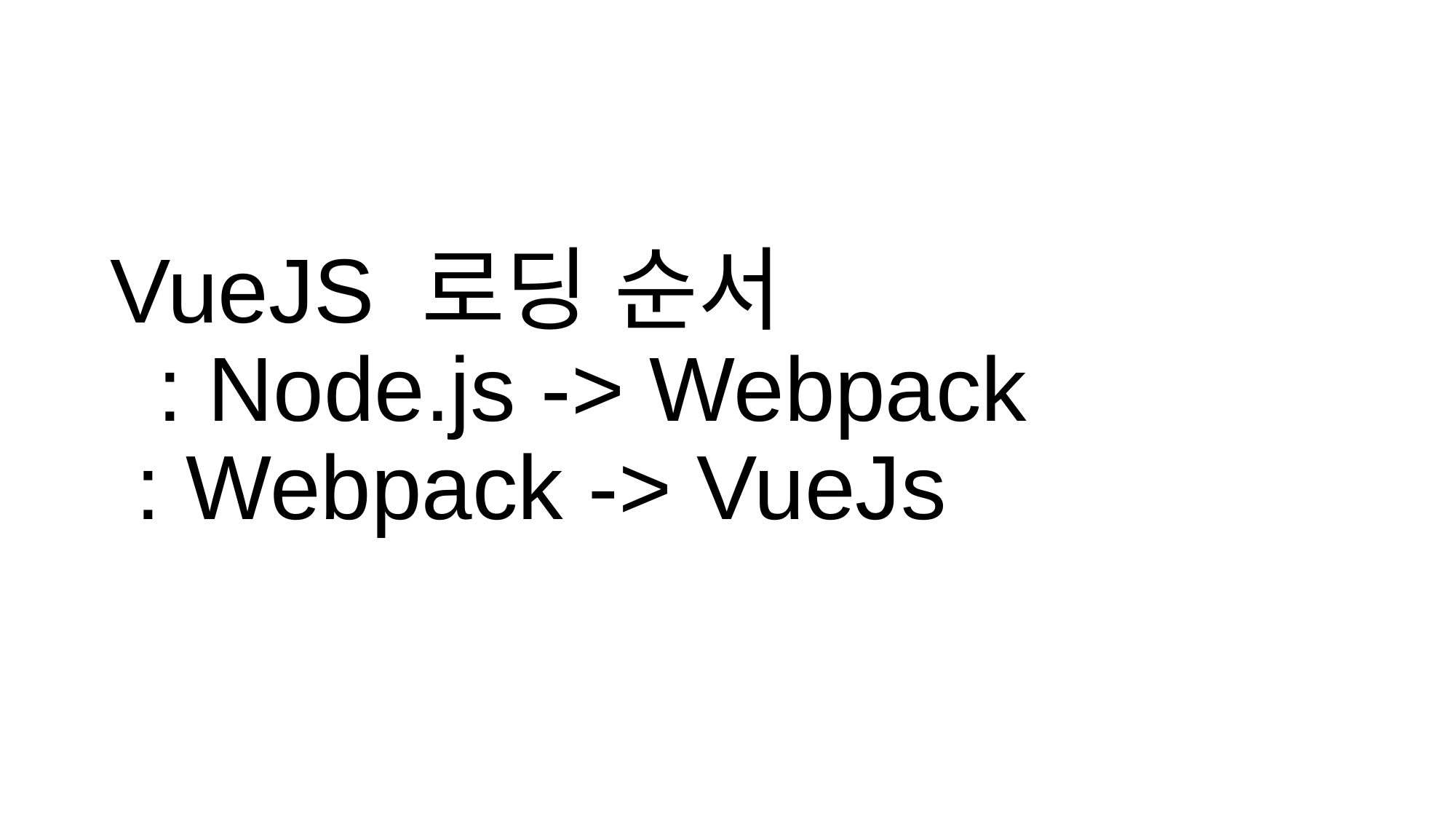

# VueJS 로딩 순서 : Node.js -> Webpack : Webpack -> VueJs